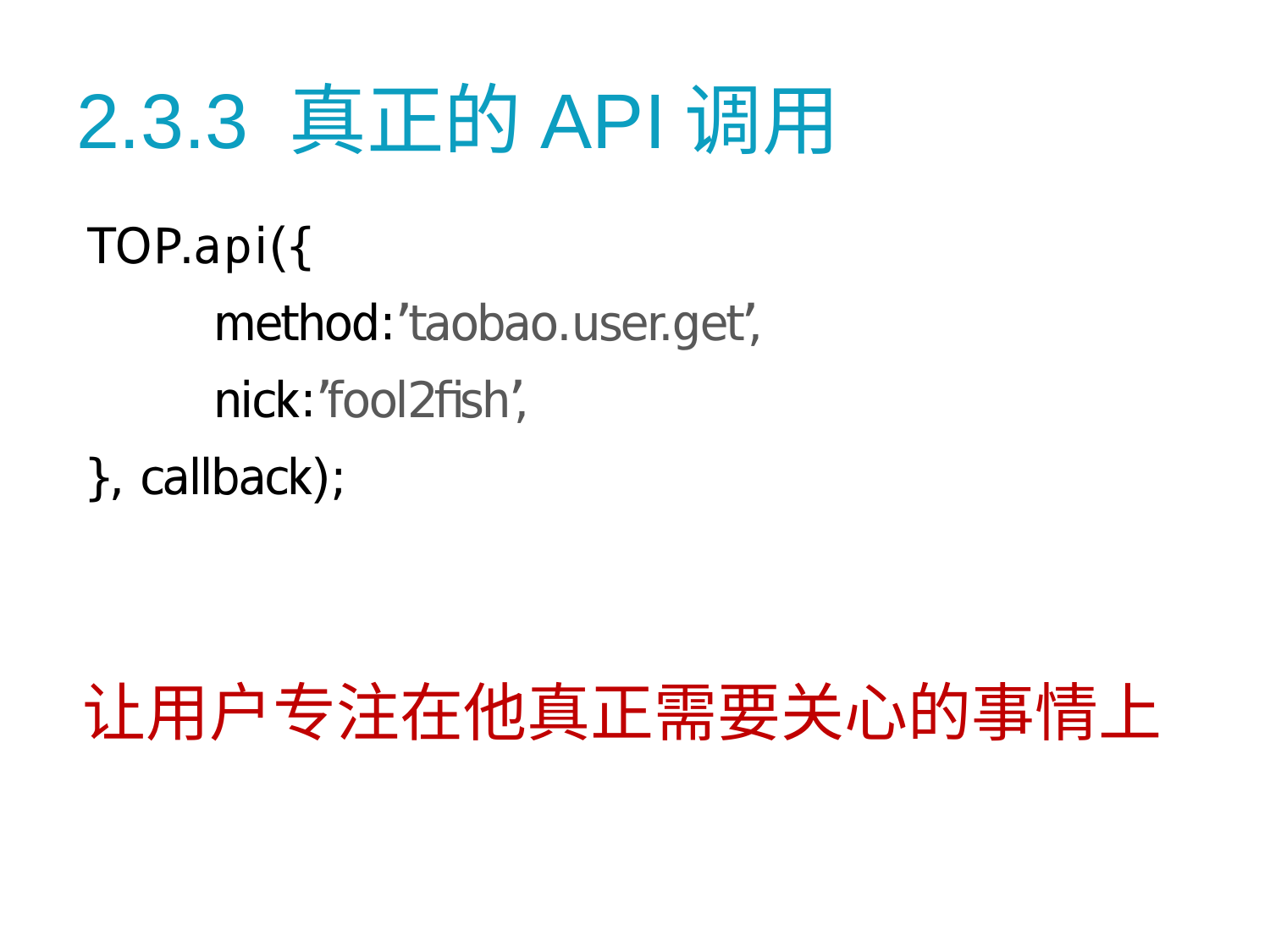

# 2.3.3 真正的API调用
TOP.api({
	method:’taobao.user.get’,
	nick:’fool2fish’,
}, callback);
让用户专注在他真正需要关心的事情上